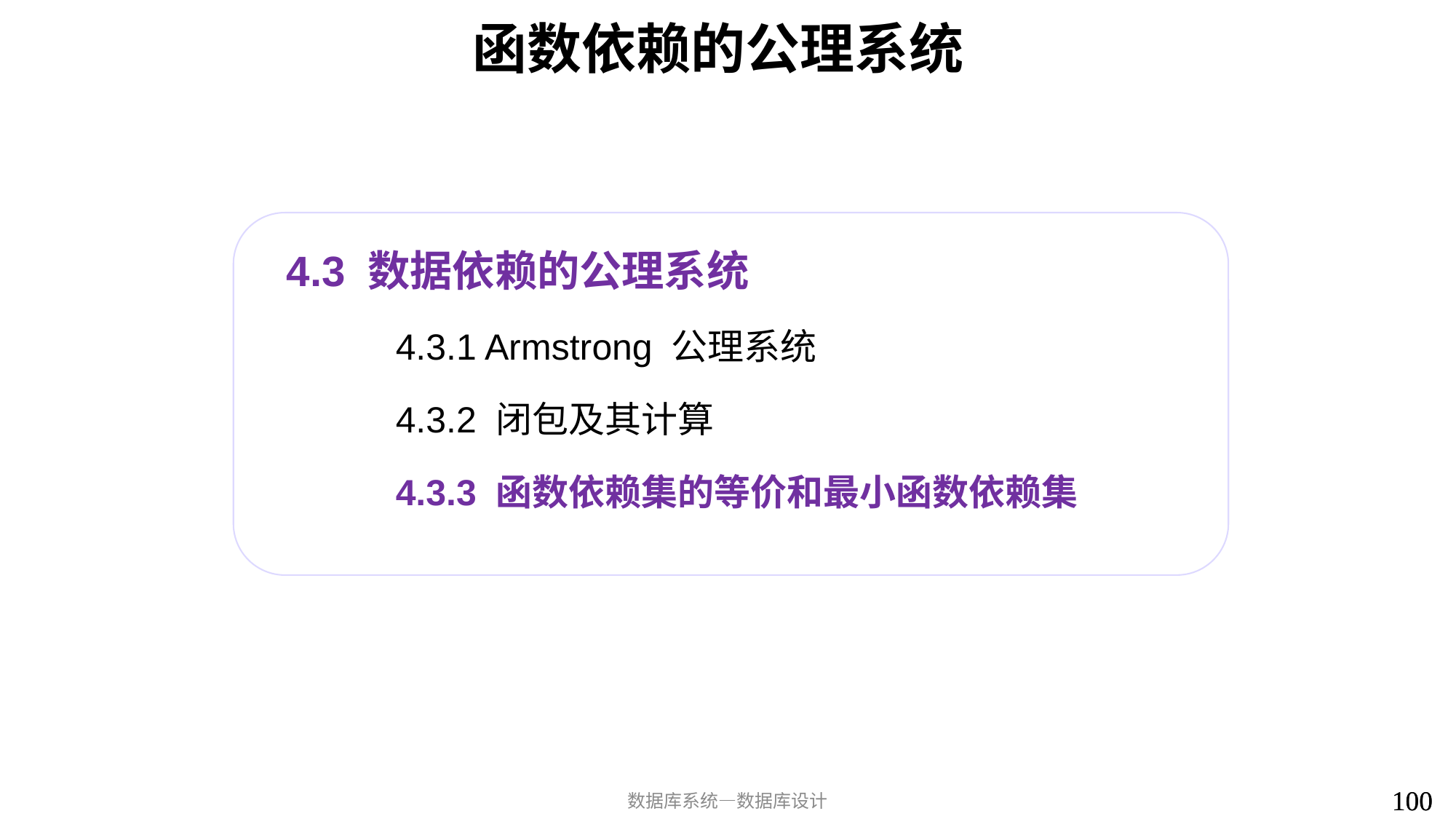

# 函数依赖的公理系统

4.3 数据依赖的公理系统
	4.3.1 Armstrong 公理系统
	4.3.2 闭包及其计算
	4.3.3 函数依赖集的等价和最小函数依赖集
100
100
数据库系统—数据库设计